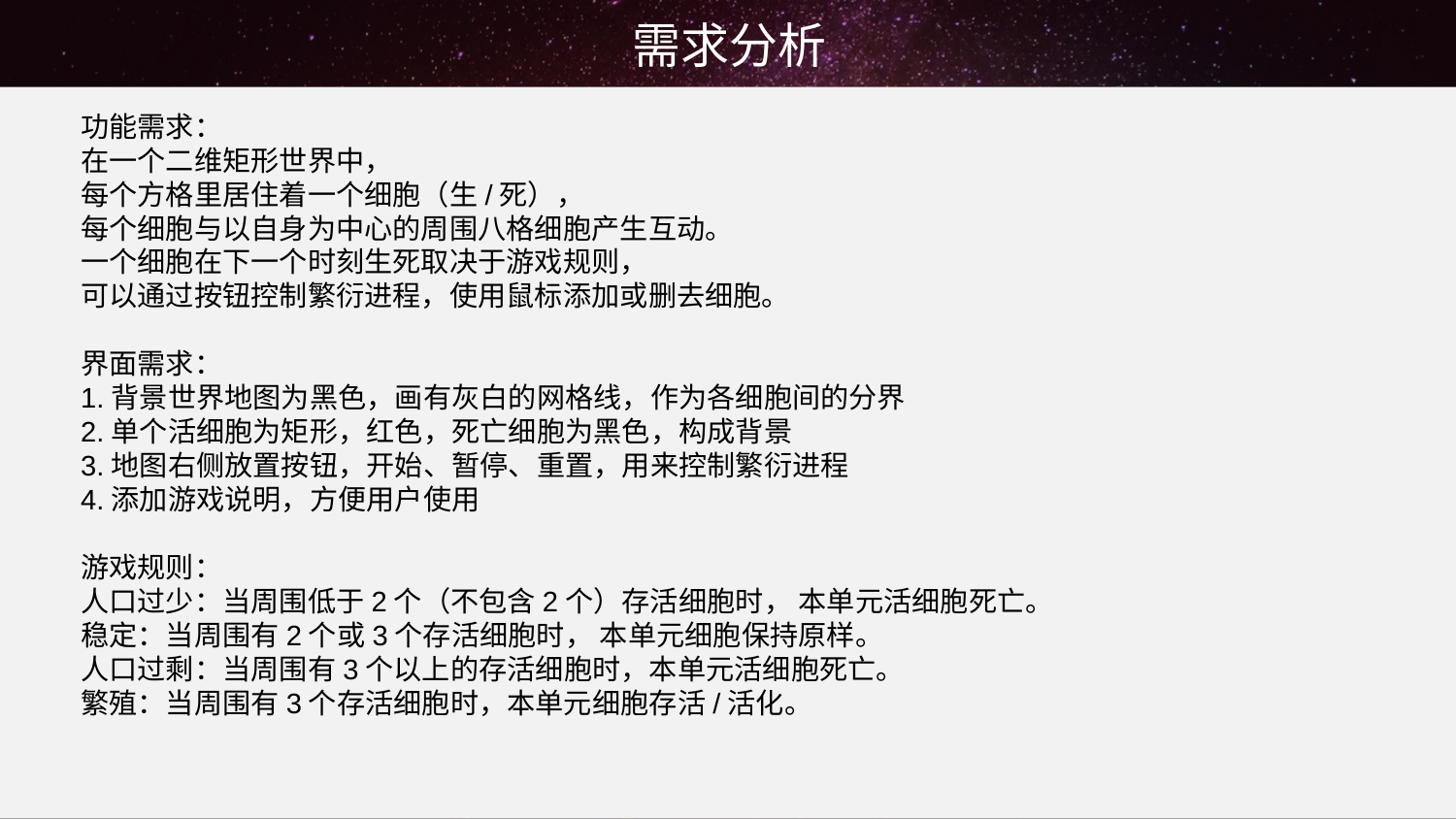

需求分析
功能需求：
在一个二维矩形世界中，
每个方格里居住着一个细胞（生/死），
每个细胞与以自身为中心的周围八格细胞产生互动。
一个细胞在下一个时刻生死取决于游戏规则，
可以通过按钮控制繁衍进程，使用鼠标添加或删去细胞。

界面需求：
1.背景世界地图为黑色，画有灰白的网格线，作为各细胞间的分界
2.单个活细胞为矩形，红色，死亡细胞为黑色，构成背景
3.地图右侧放置按钮，开始、暂停、重置，用来控制繁衍进程
4.添加游戏说明，方便用户使用

游戏规则：
人口过少：当周围低于2个（不包含2个）存活细胞时， 本单元活细胞死亡。
稳定：当周围有2个或3个存活细胞时， 本单元细胞保持原样。
人口过剩：当周围有3个以上的存活细胞时，本单元活细胞死亡。
繁殖：当周围有3个存活细胞时，本单元细胞存活/活化。